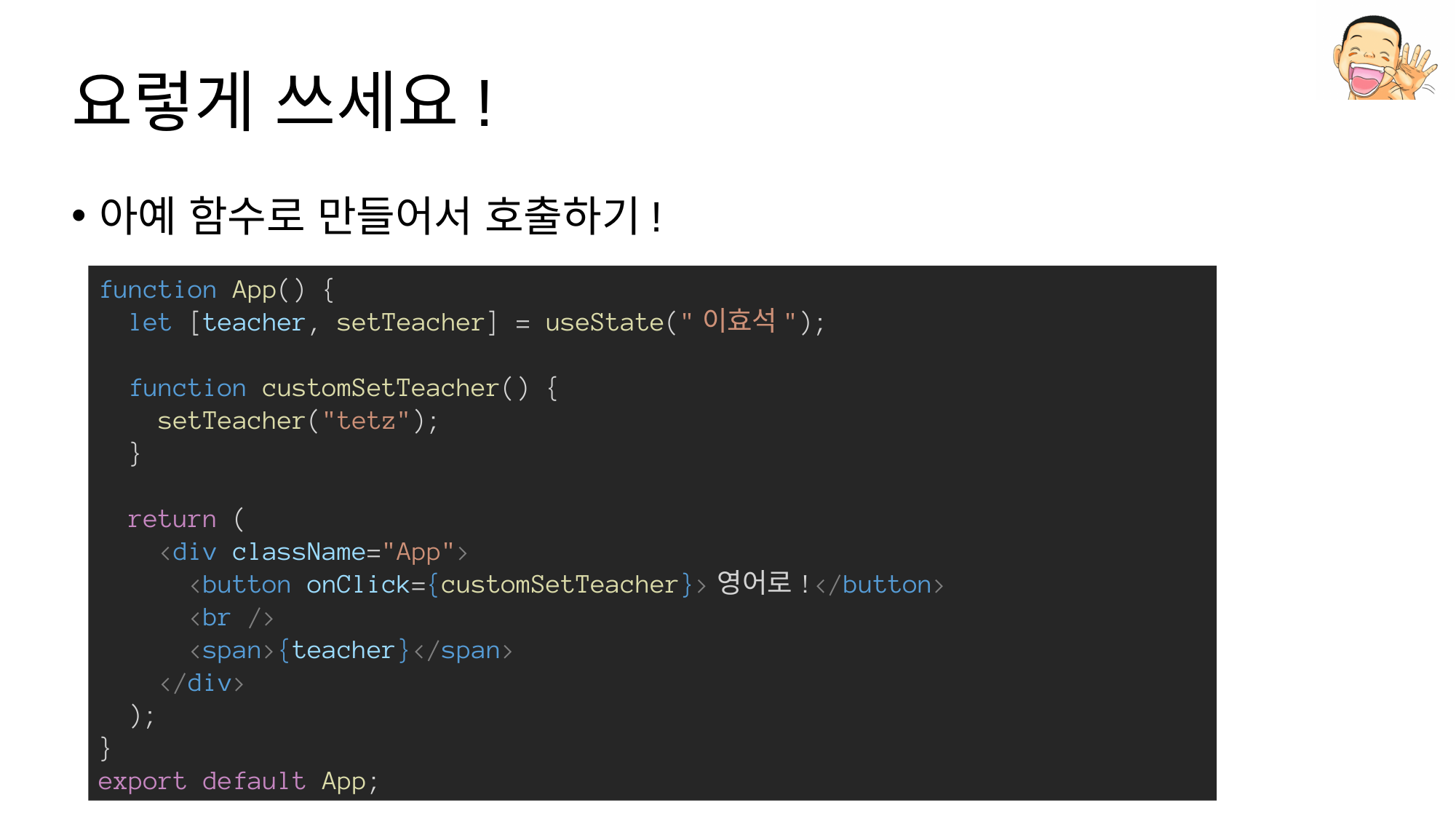

# 요렇게 쓰세요!
아예 함수로 만들어서 호출하기!
function App() {
  let [teacher, setTeacher] = useState("이효석");
  function customSetTeacher() {
    setTeacher("tetz");
  }
  return (
    <div className="App">
      <button onClick={customSetTeacher}>영어로!</button>
      <br />
      <span>{teacher}</span>
    </div>
  );
}
export default App;